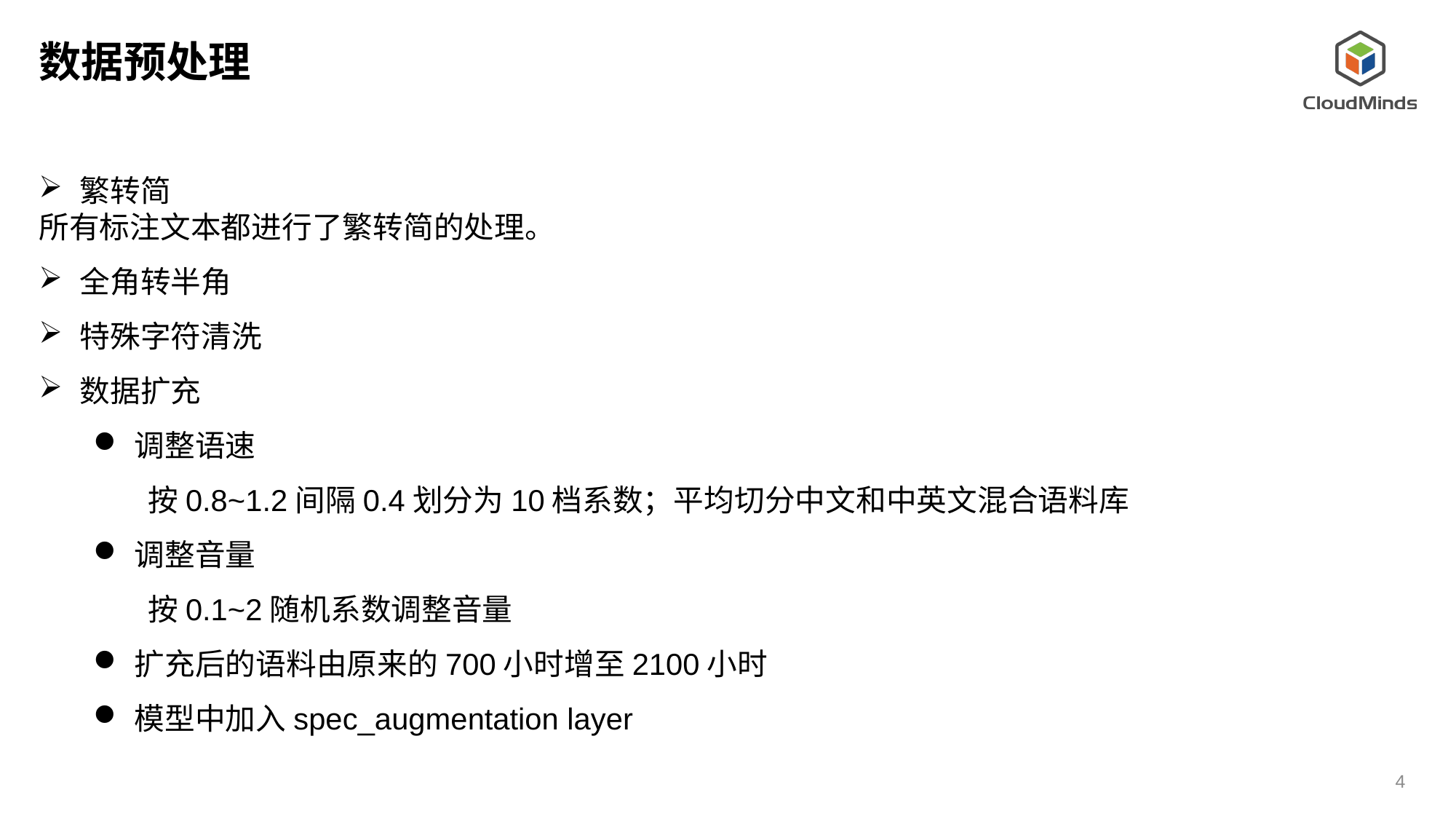

数据预处理
繁转简
所有标注文本都进行了繁转简的处理。
全角转半角
特殊字符清洗
数据扩充
调整语速
按0.8~1.2间隔0.4划分为10档系数；平均切分中文和中英文混合语料库
调整音量
按0.1~2随机系数调整音量
扩充后的语料由原来的700小时增至2100小时
模型中加入spec_augmentation layer
4